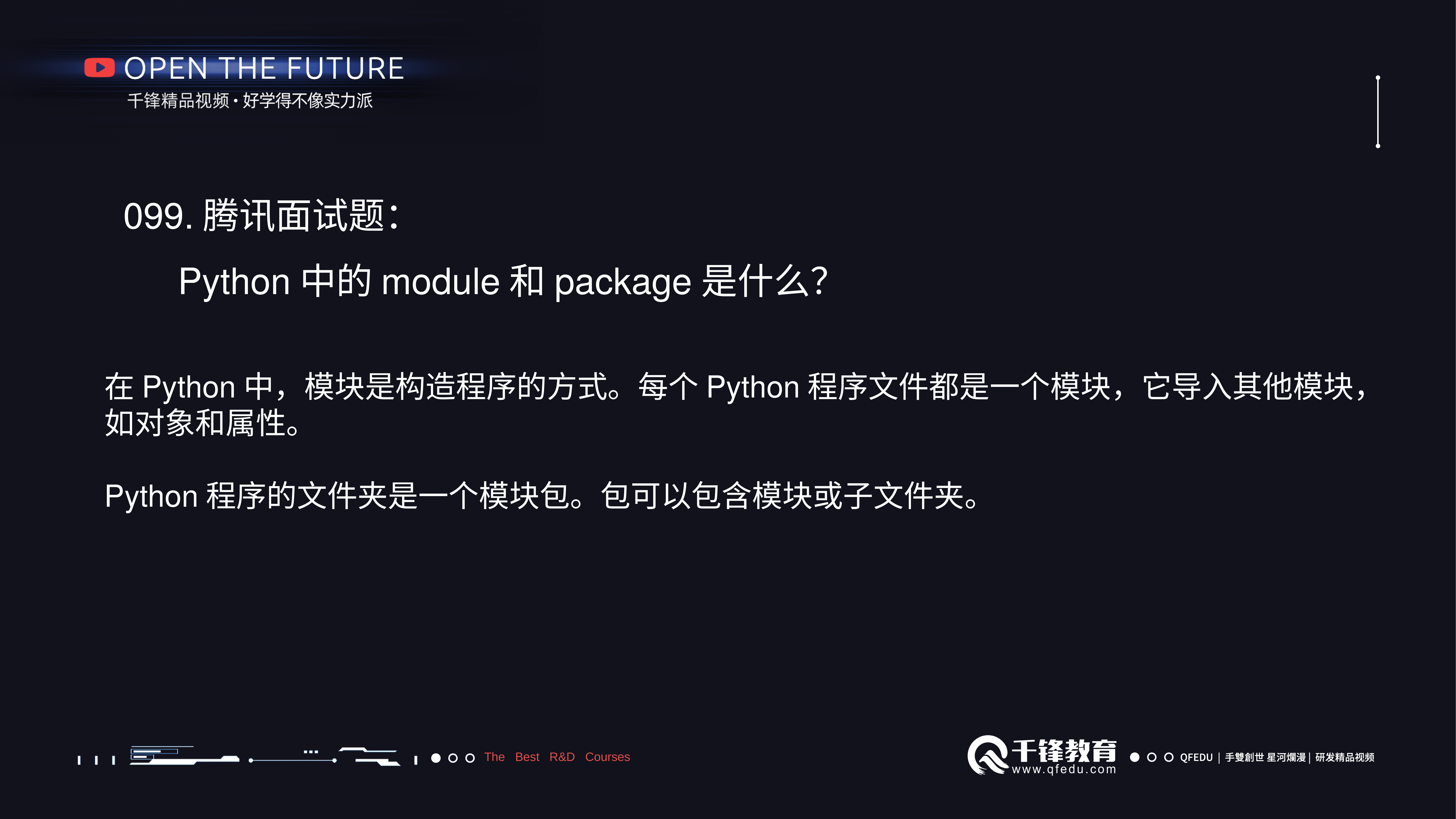

099.腾讯面试题：
Python中的module和package是什么？
在Python中，模块是构造程序的方式。每个Python程序文件都是一个模块，它导入其他模块，如对象和属性。

Python程序的文件夹是一个模块包。包可以包含模块或子文件夹。